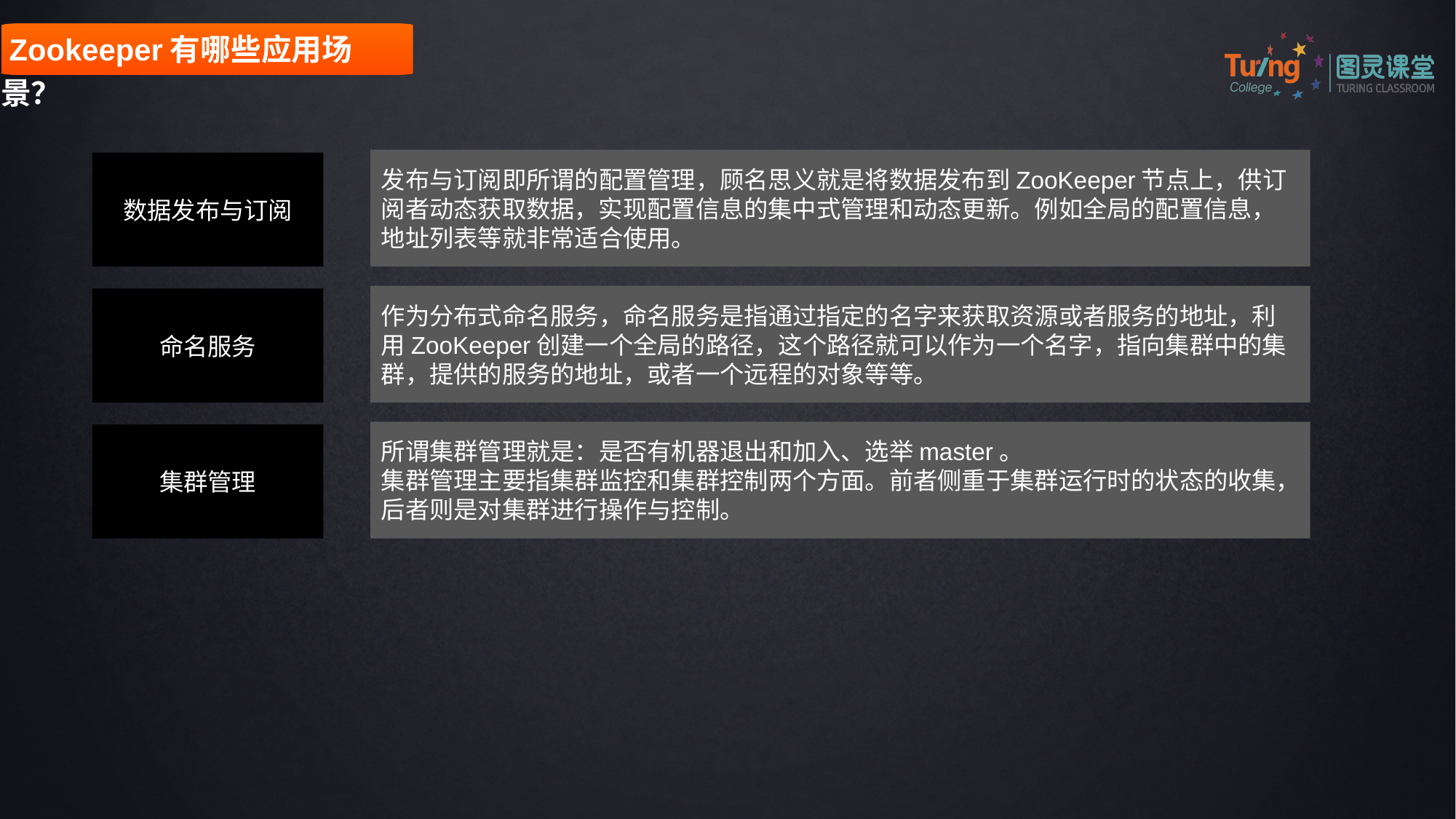

Zookeeper有哪些应用场景？
发布与订阅即所谓的配置管理，顾名思义就是将数据发布到ZooKeeper节点上，供订阅者动态获取数据，实现配置信息的集中式管理和动态更新。例如全局的配置信息，地址列表等就非常适合使用。
数据发布与订阅
作为分布式命名服务，命名服务是指通过指定的名字来获取资源或者服务的地址，利用ZooKeeper创建一个全局的路径，这个路径就可以作为一个名字，指向集群中的集群，提供的服务的地址，或者一个远程的对象等等。
命名服务
所谓集群管理就是：是否有机器退出和加入、选举master。
集群管理主要指集群监控和集群控制两个方面。前者侧重于集群运行时的状态的收集，后者则是对集群进行操作与控制。
集群管理